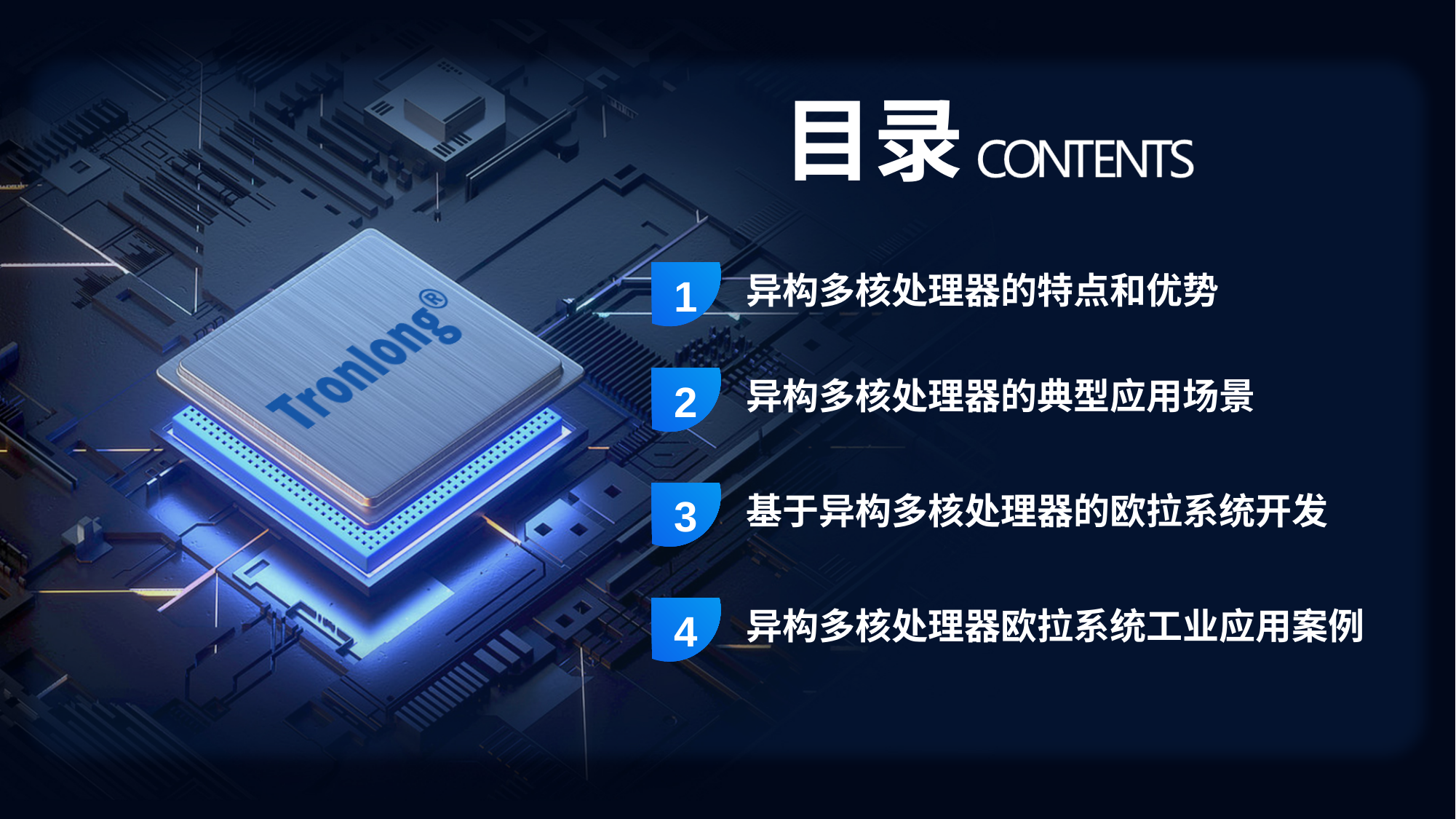

1
异构多核处理器的特点和优势

2
异构多核处理器的典型应用场景

3
基于异构多核处理器的欧拉系统开发

4
异构多核处理器欧拉系统工业应用案例